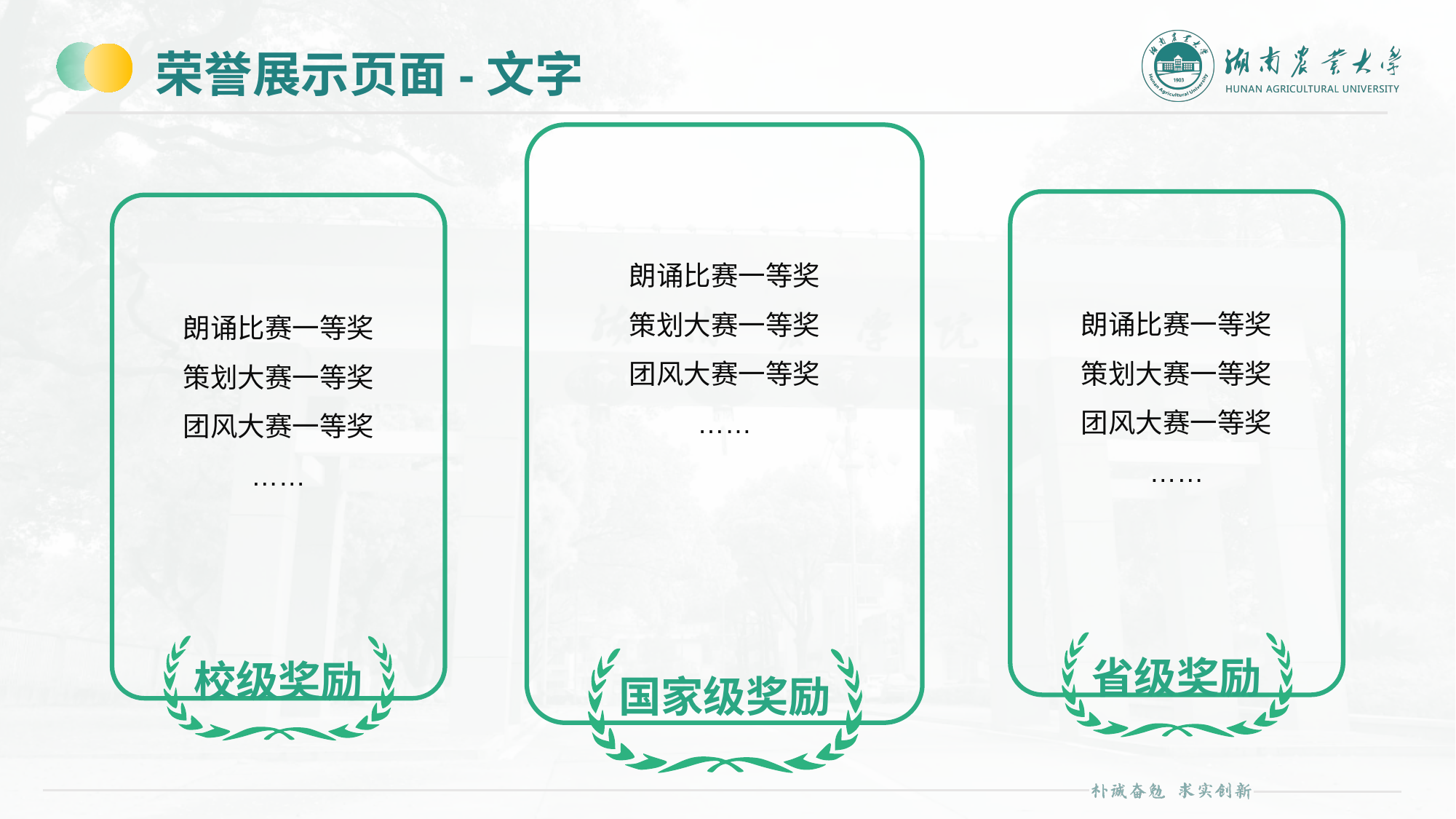

# 荣誉展示页面-文字

朗诵比赛一等奖
策划大赛一等奖
团风大赛一等奖
……

国家级奖励

朗诵比赛一等奖
策划大赛一等奖
团风大赛一等奖
……

省级奖励

朗诵比赛一等奖
策划大赛一等奖
团风大赛一等奖
……

校级奖励